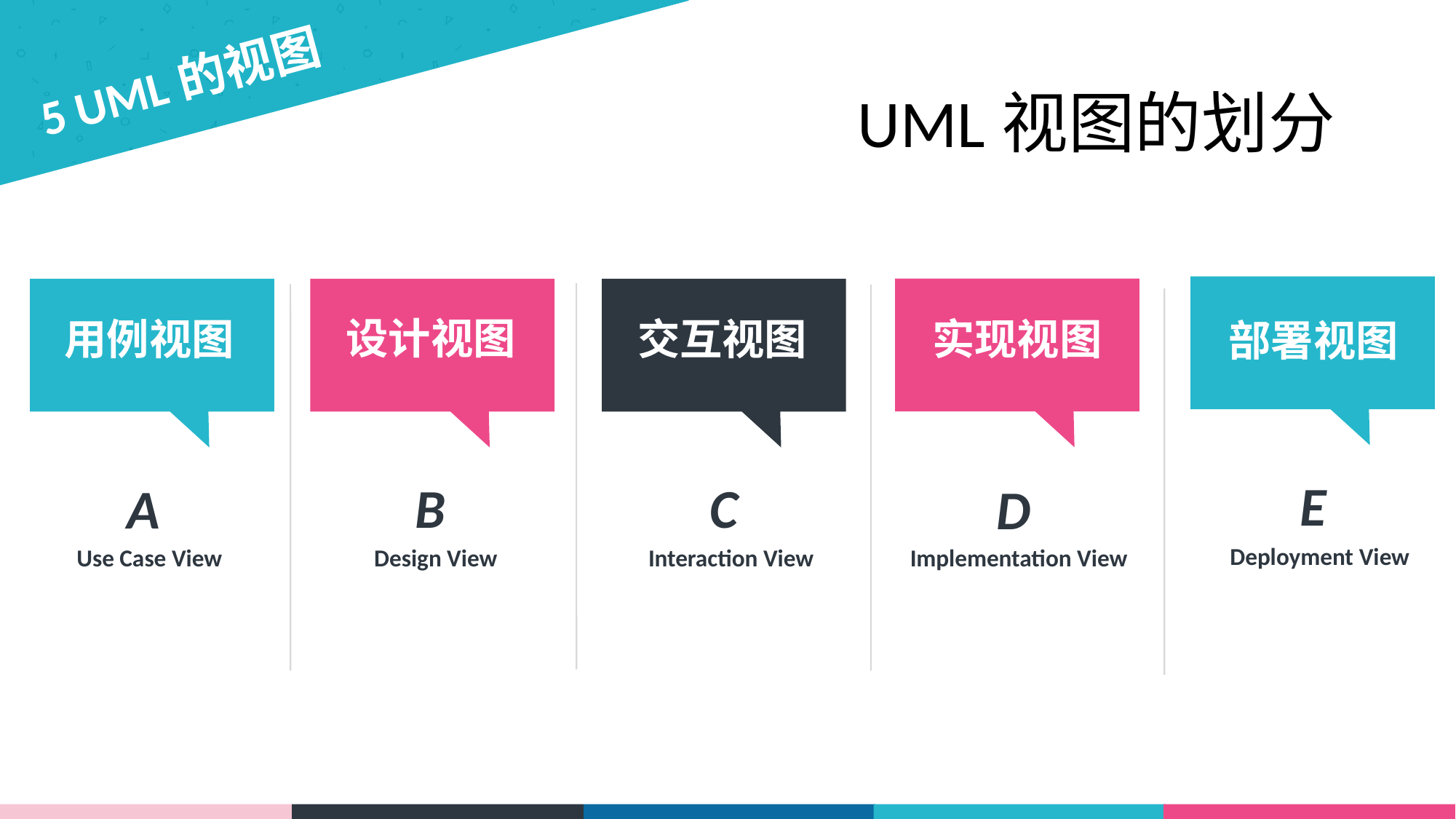

5 UML的视图
UML视图的划分

设计视图
实现视图
交互视图
用例视图
部署视图
E
B
C
A
D
Deployment View
Implementation View
Use Case View
Design View
Interaction View